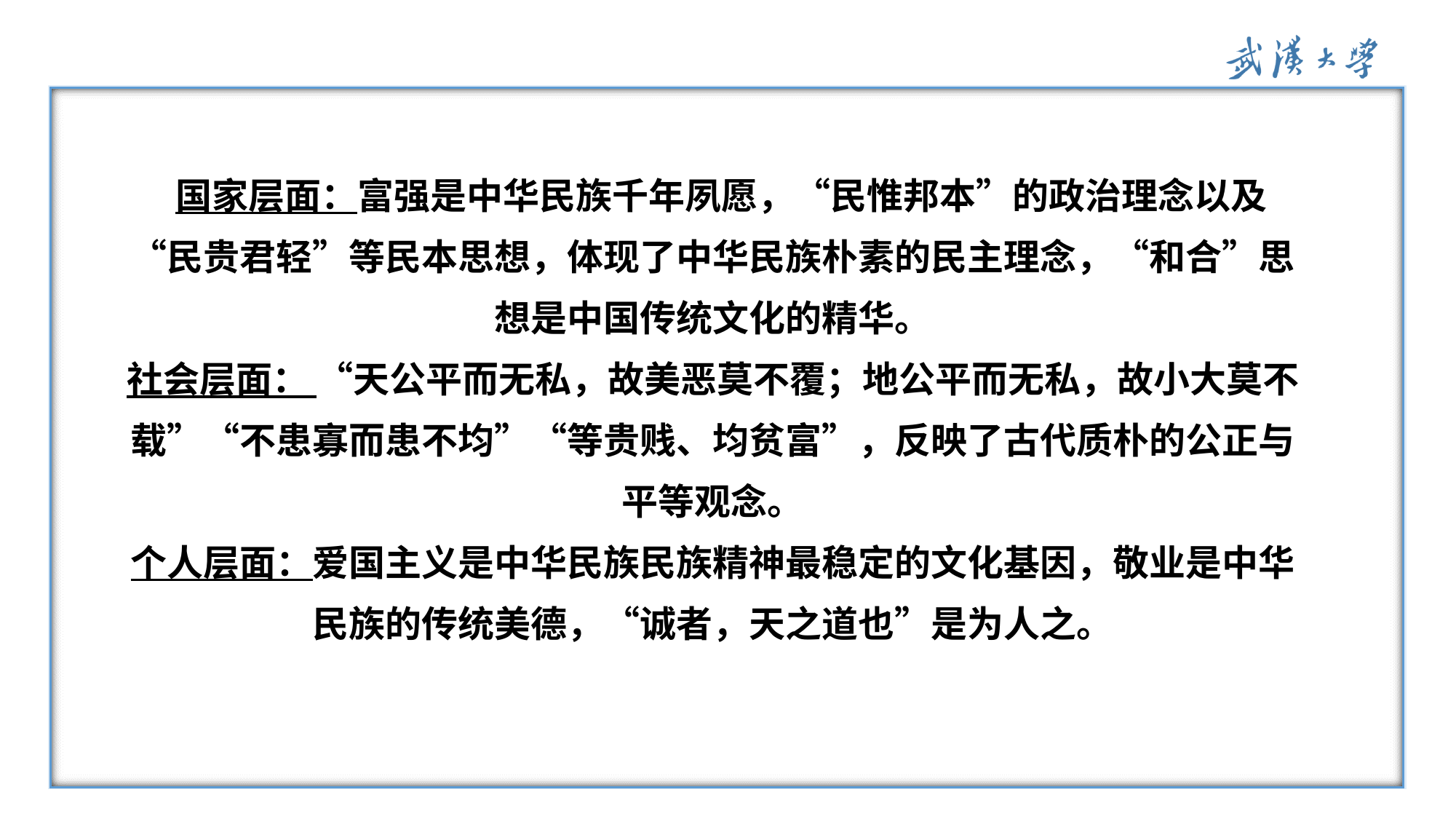

国家层面：富强是中华民族千年夙愿，“民惟邦本”的政治理念以及“民贵君轻”等民本思想，体现了中华民族朴素的民主理念，“和合”思想是中国传统文化的精华。
社会层面： “天公平而无私，故美恶莫不覆；地公平而无私，故小大莫不载”“不患寡而患不均”“等贵贱、均贫富”，反映了古代质朴的公正与平等观念。
个人层面：爱国主义是中华民族民族精神最稳定的文化基因，敬业是中华民族的传统美德，“诚者，天之道也”是为人之。